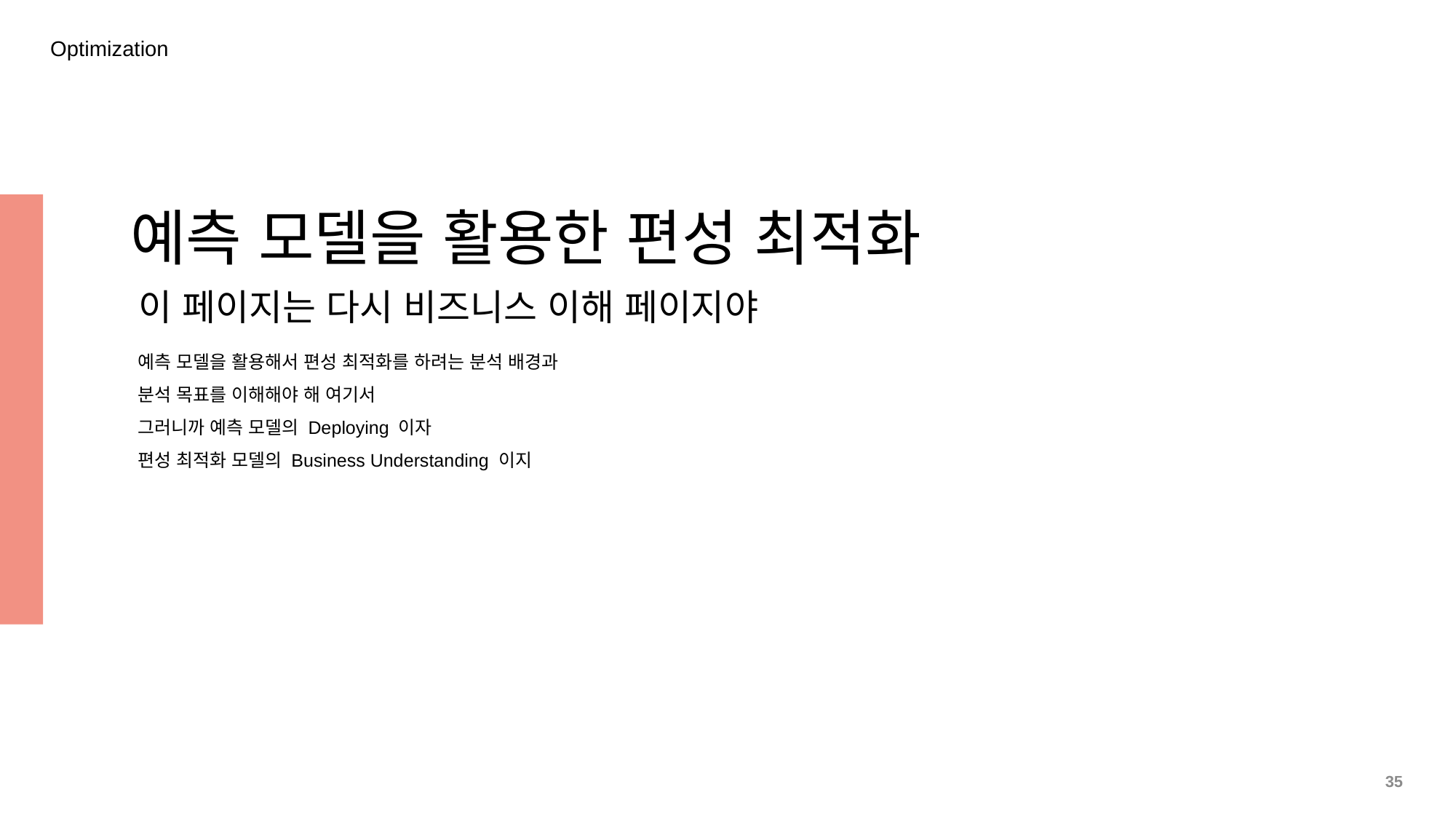

Optimization
예측 모델을 활용한 편성 최적화
이 페이지는 다시 비즈니스 이해 페이지야
예측 모델을 활용해서 편성 최적화를 하려는 분석 배경과
분석 목표를 이해해야 해 여기서
그러니까 예측 모델의 Deploying 이자
편성 최적화 모델의 Business Understanding 이지

35